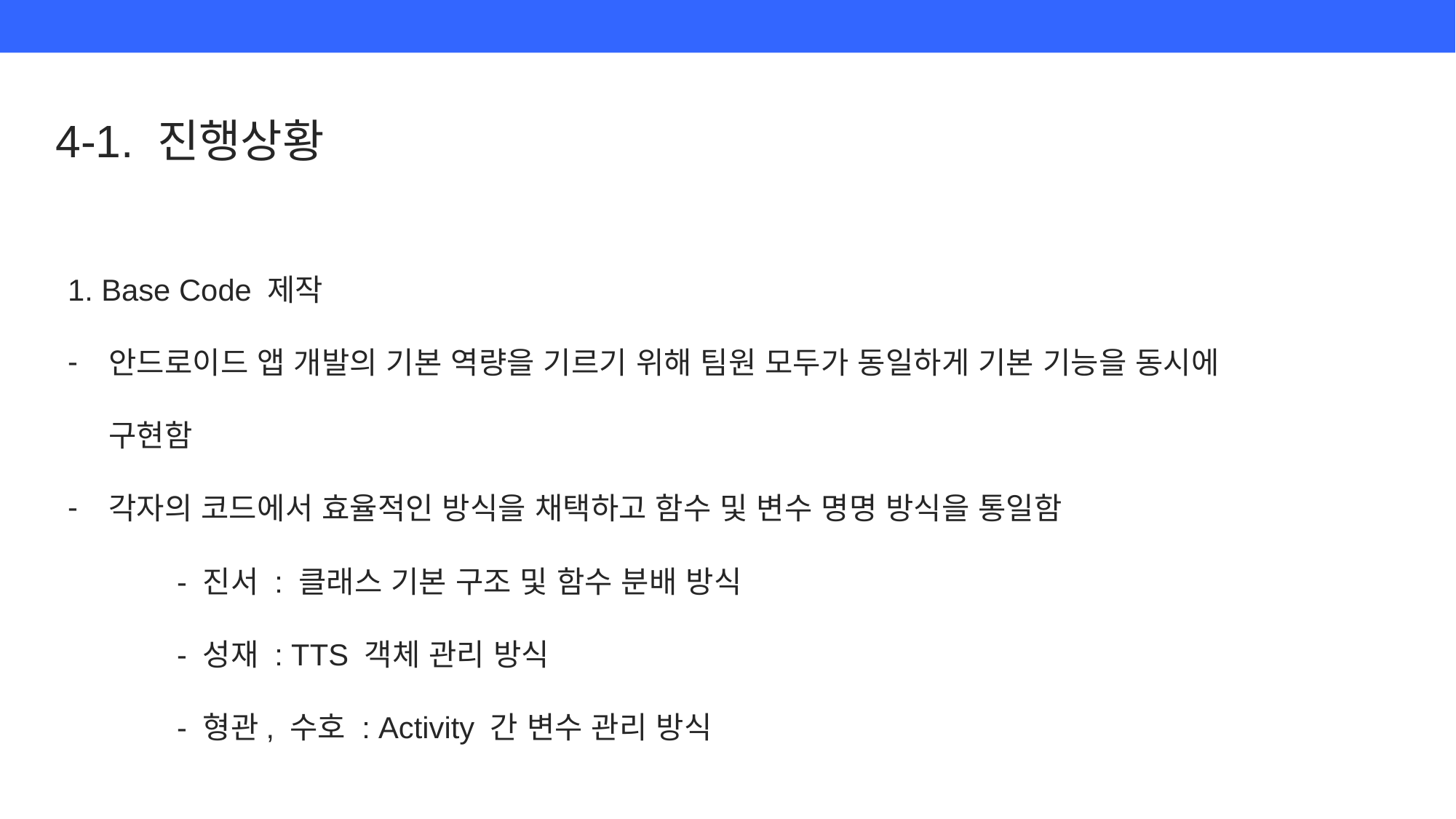

4-1. 진행상황
1. Base Code 제작
안드로이드 앱 개발의 기본 역량을 기르기 위해 팀원 모두가 동일하게 기본 기능을 동시에 구현함
각자의 코드에서 효율적인 방식을 채택하고 함수 및 변수 명명 방식을 통일함
	- 진서 : 클래스 기본 구조 및 함수 분배 방식
	- 성재 : TTS 객체 관리 방식
	- 형관, 수호 : Activity 간 변수 관리 방식